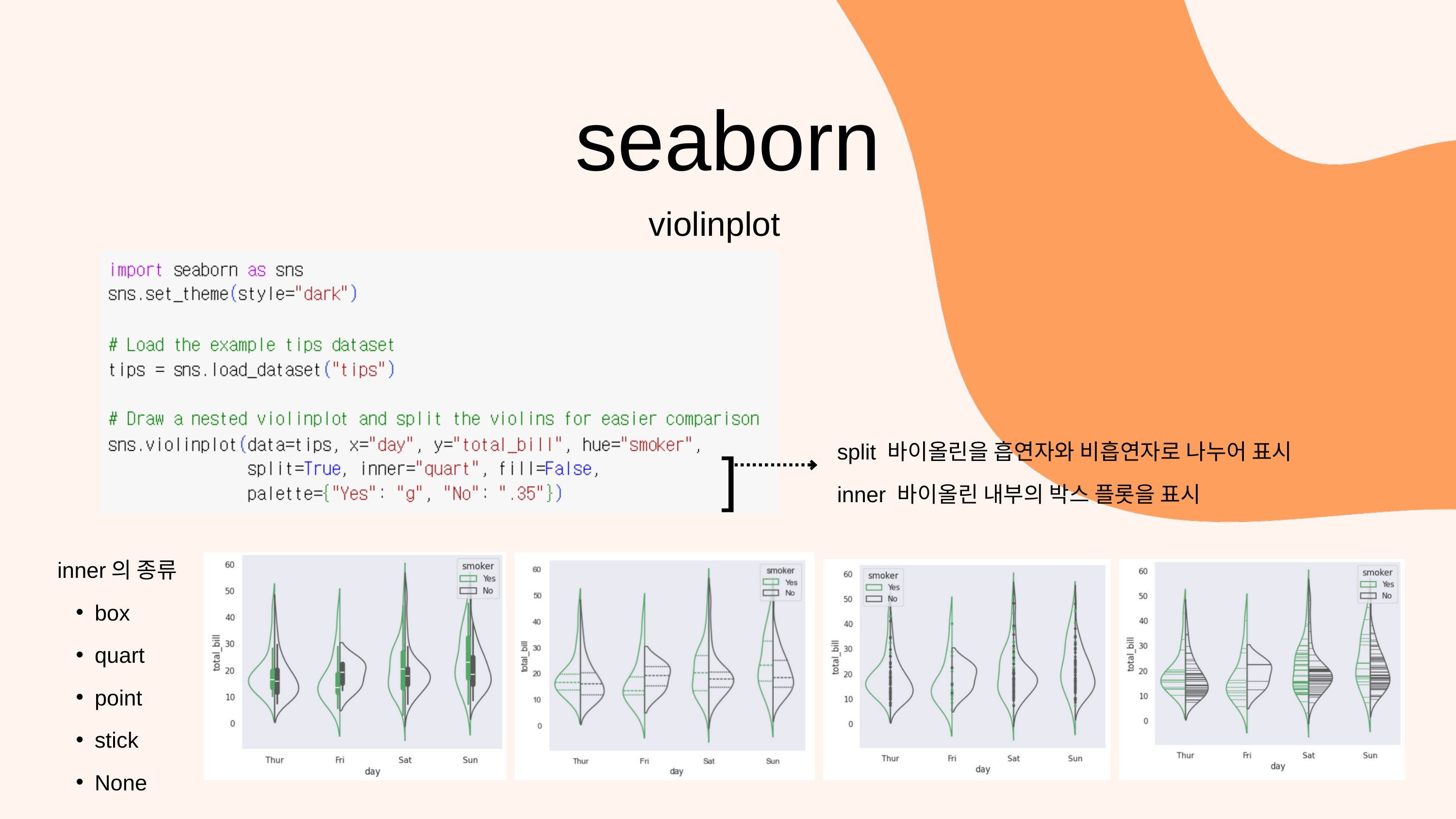

seaborn
violinplot

]
split 바이올린을 흡연자와 비흡연자로 나누어 표시
inner 바이올린 내부의 박스 플롯을 표시

inner의 종류
box
quart
point
stick
None